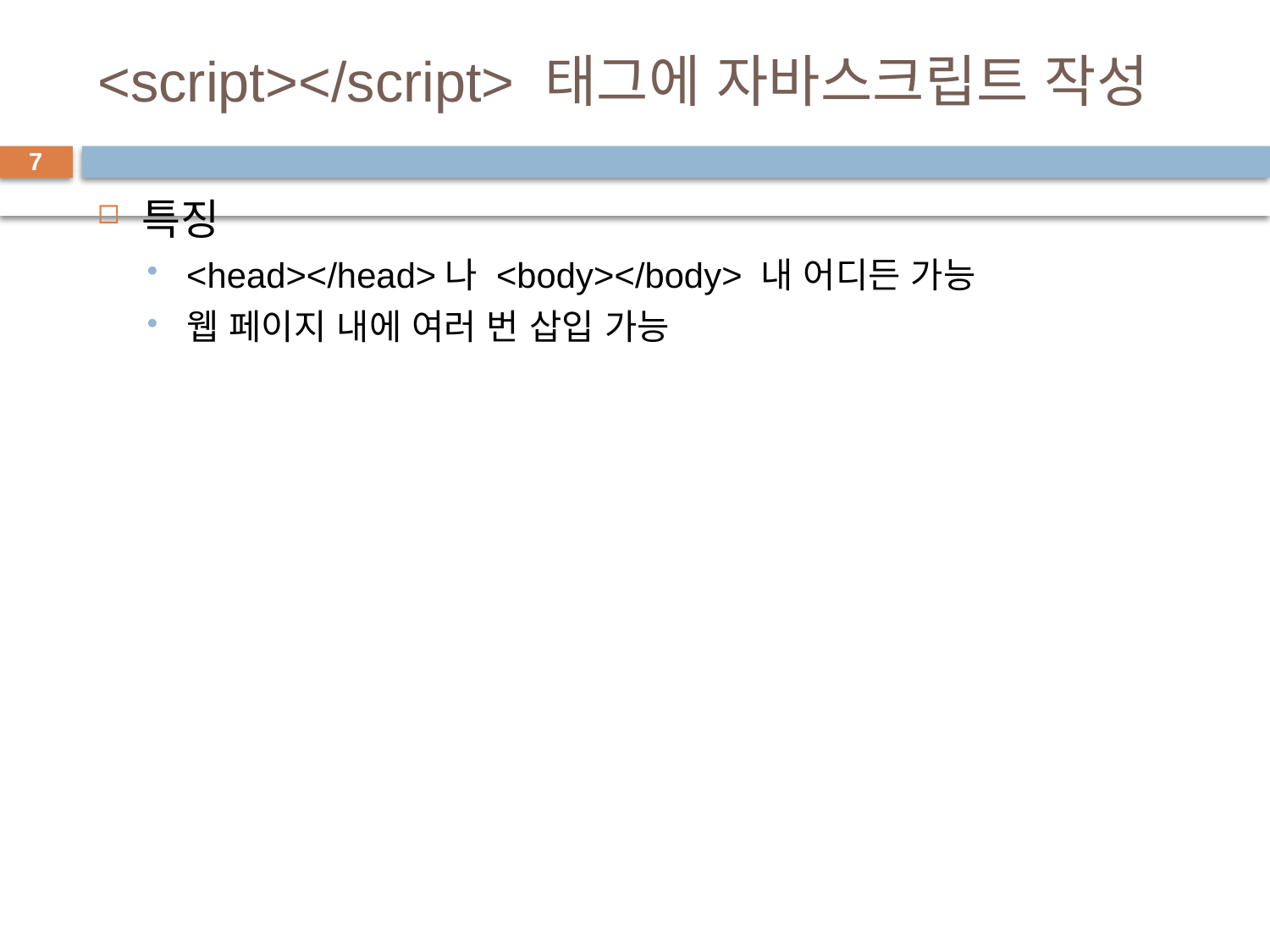

# <script></script> 태그에 자바스크립트 작성
7
특징
<head></head>나 <body></body> 내 어디든 가능
웹 페이지 내에 여러 번 삽입 가능